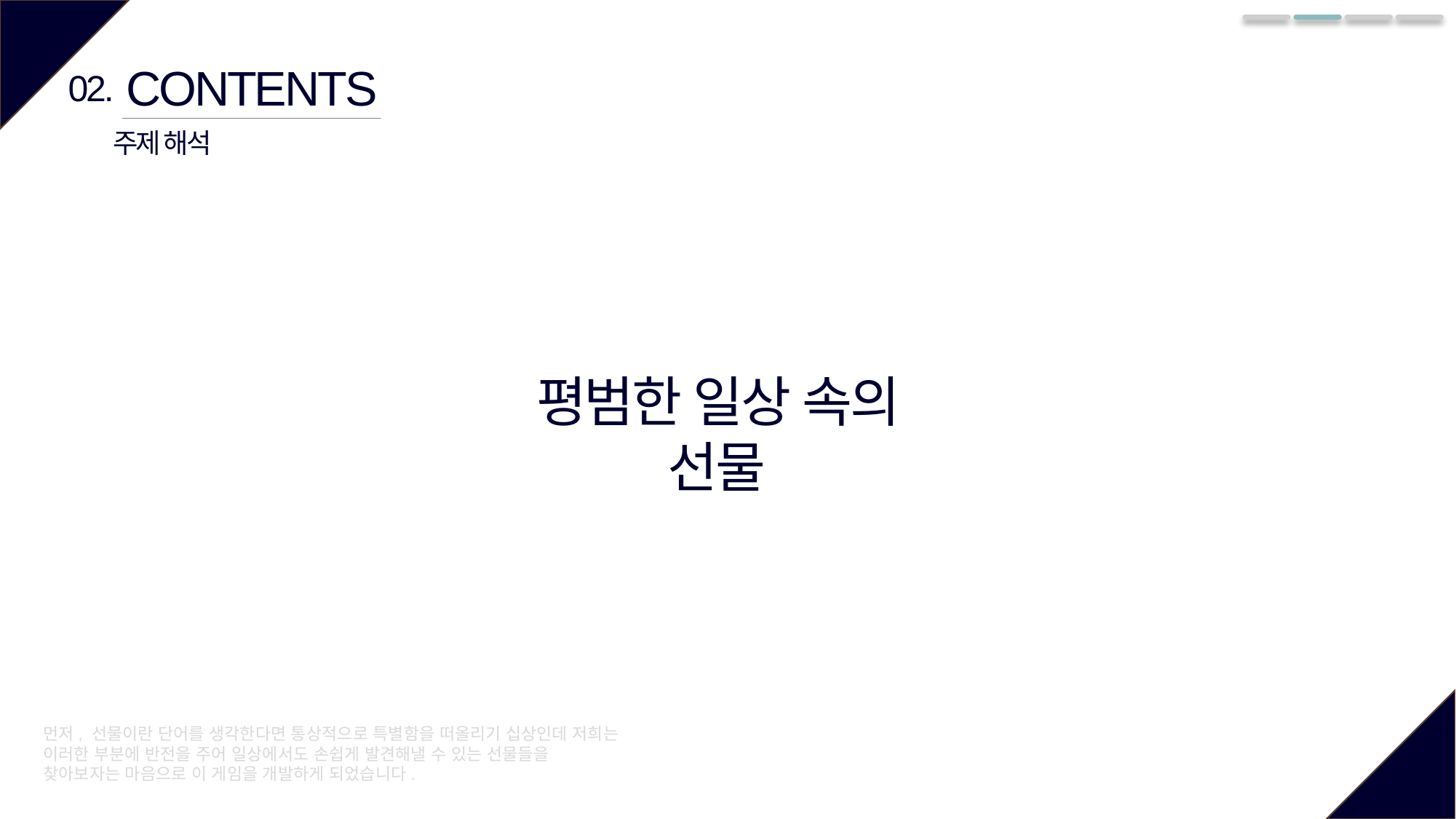

CONTENTS
02.
주제 해석
평범한 일상 속의 선물
먼저, 선물이란 단어를 생각한다면 통상적으로 특별함을 떠올리기 십상인데 저희는 이러한 부분에 반전을 주어 일상에서도 손쉽게 발견해낼 수 있는 선물들을 찾아보자는 마음으로 이 게임을 개발하게 되었습니다.